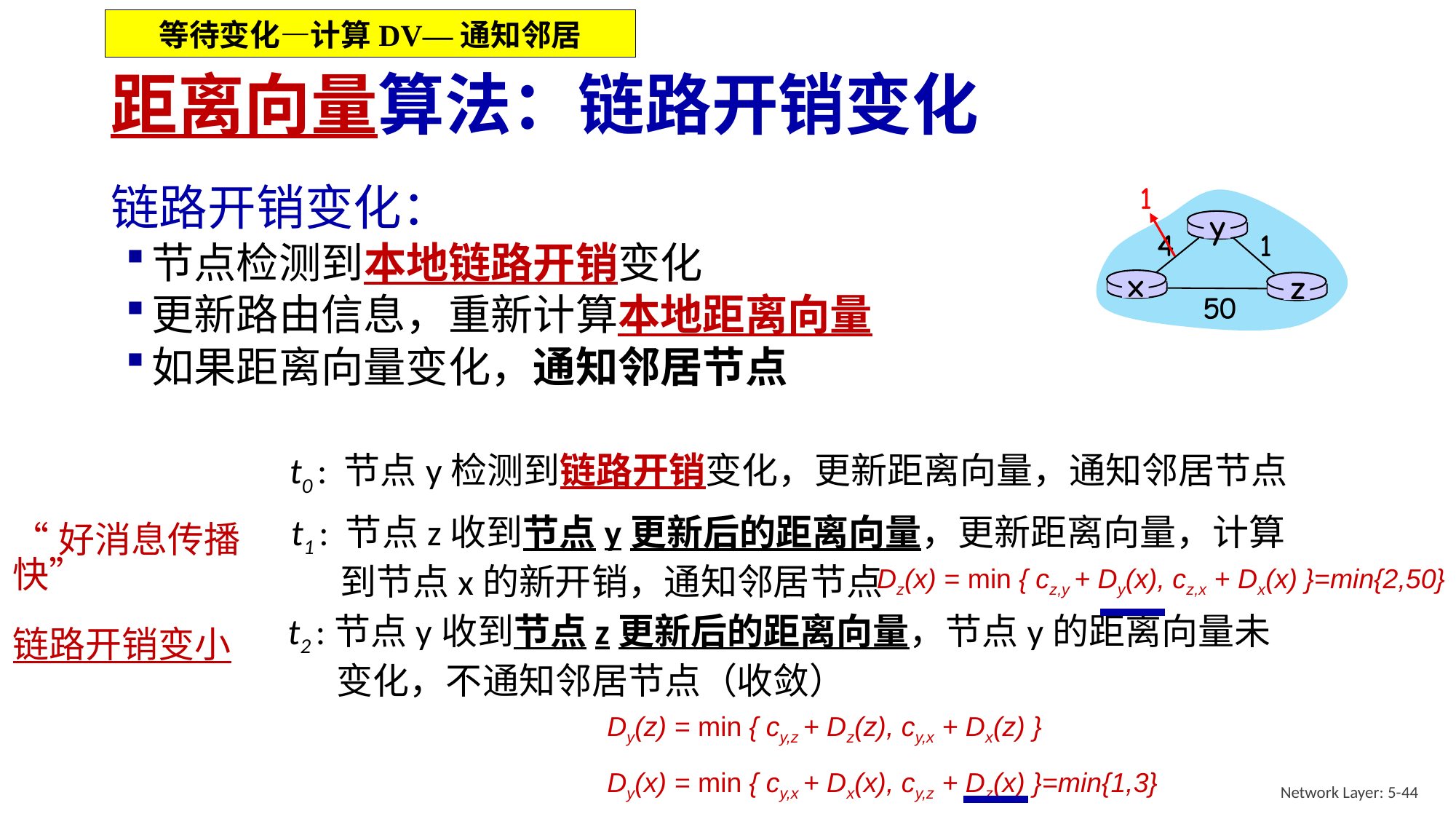

等待变化—计算DV—通知邻居
# 距离向量算法：链路开销变化
1

y

4
1

x

z

50

链路开销变化：
节点检测到本地链路开销变化
更新路由信息，重新计算本地距离向量
如果距离向量变化，通知邻居节点
t0 : 节点y检测到链路开销变化，更新距离向量，通知邻居节点

t1 : 节点z收到节点y更新后的距离向量，更新距离向量，计算到节点x的新开销，通知邻居节点
“好消息传播快”

链路开销变小
Dz(x) = min { cz,y + Dy(x), cz,x + Dx(x) }=min{2,50}
t2 :节点y收到节点z更新后的距离向量，节点y的距离向量未变化，不通知邻居节点（收敛）

Dy(z) = min { cy,z + Dz(z), cy,x + Dx(z) }
Dy(x) = min { cy,x + Dx(x), cy,z + Dz(x) }=min{1,3}
Network Layer: 5-44